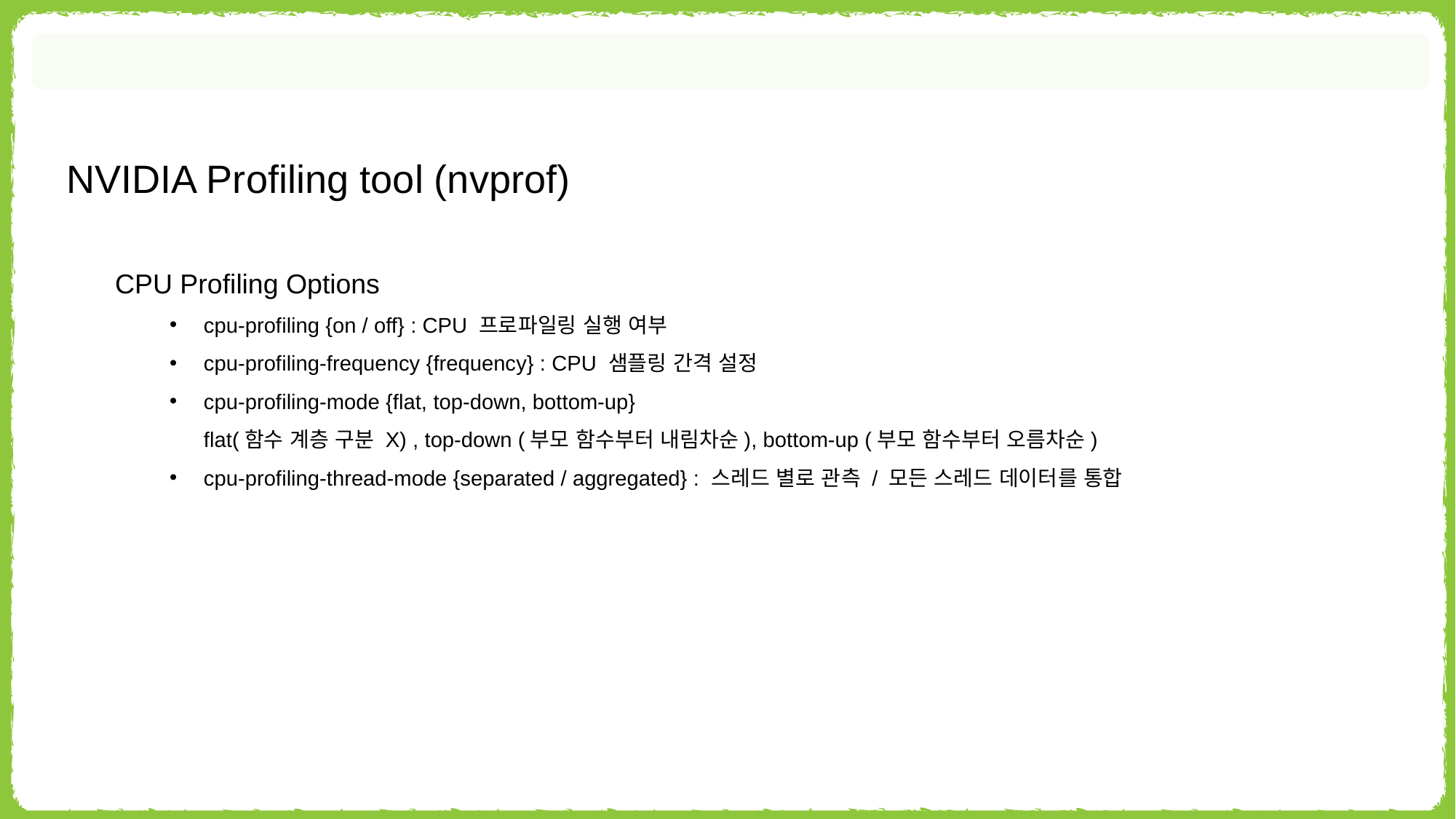

NVIDIA Profiling tool (nvprof)
CPU Profiling Options
cpu-profiling {on / off} : CPU 프로파일링 실행 여부
cpu-profiling-frequency {frequency} : CPU 샘플링 간격 설정
cpu-profiling-mode {flat, top-down, bottom-up}
flat(함수 계층 구분 X) , top-down (부모 함수부터 내림차순), bottom-up (부모 함수부터 오름차순)
cpu-profiling-thread-mode {separated / aggregated} : 스레드 별로 관측 / 모든 스레드 데이터를 통합